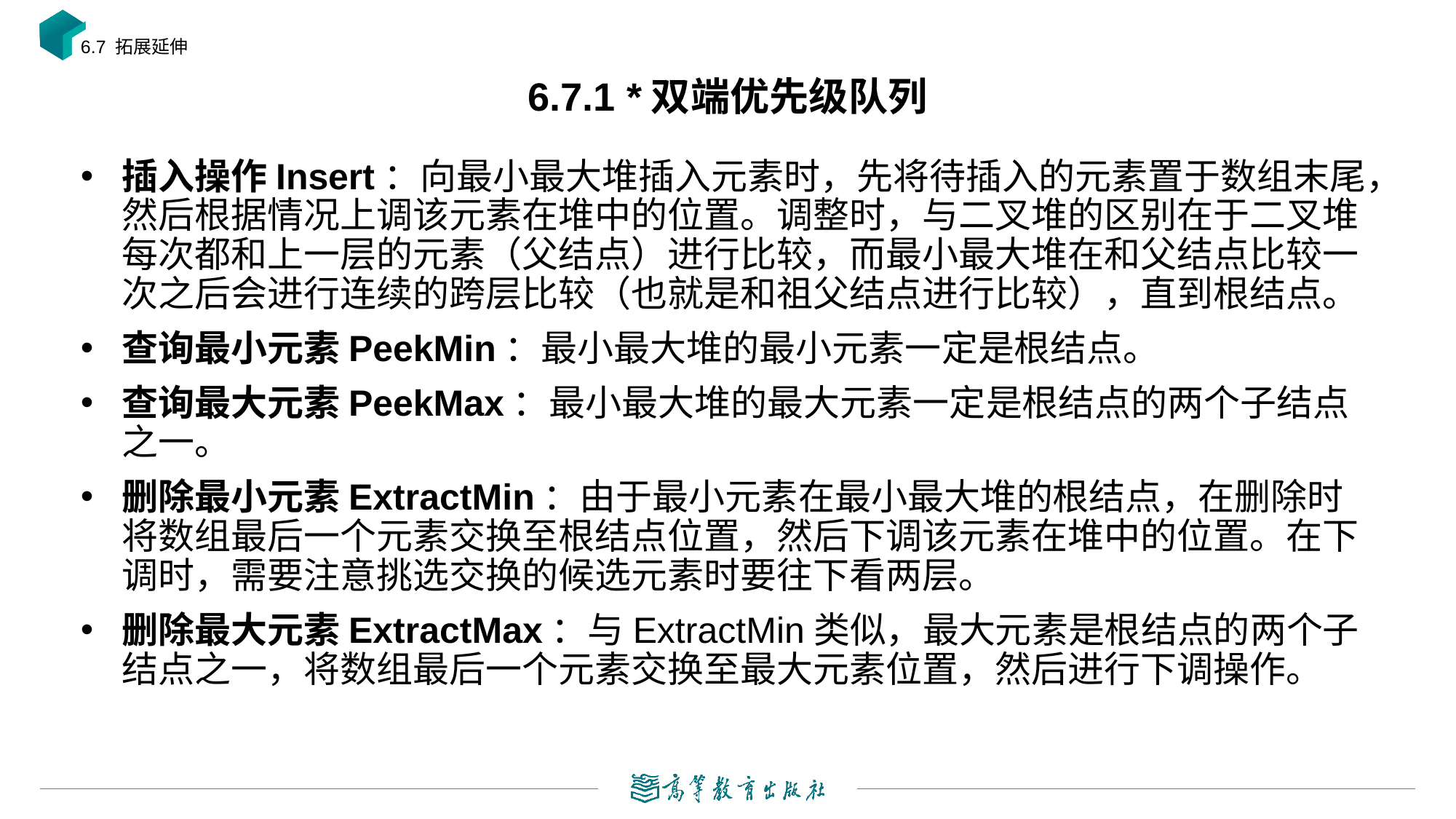

6.7 拓展延伸

# 6.7.1 *双端优先级队列
插入操作Insert：向最小最大堆插入元素时，先将待插入的元素置于数组末尾，然后根据情况上调该元素在堆中的位置。调整时，与二叉堆的区别在于二叉堆每次都和上一层的元素（父结点）进行比较，而最小最大堆在和父结点比较一次之后会进行连续的跨层比较（也就是和祖父结点进行比较），直到根结点。
查询最小元素PeekMin：最小最大堆的最小元素一定是根结点。
查询最大元素PeekMax：最小最大堆的最大元素一定是根结点的两个子结点之一。
删除最小元素ExtractMin：由于最小元素在最小最大堆的根结点，在删除时将数组最后一个元素交换至根结点位置，然后下调该元素在堆中的位置。在下调时，需要注意挑选交换的候选元素时要往下看两层。
删除最大元素ExtractMax：与ExtractMin类似，最大元素是根结点的两个子结点之一，将数组最后一个元素交换至最大元素位置，然后进行下调操作。